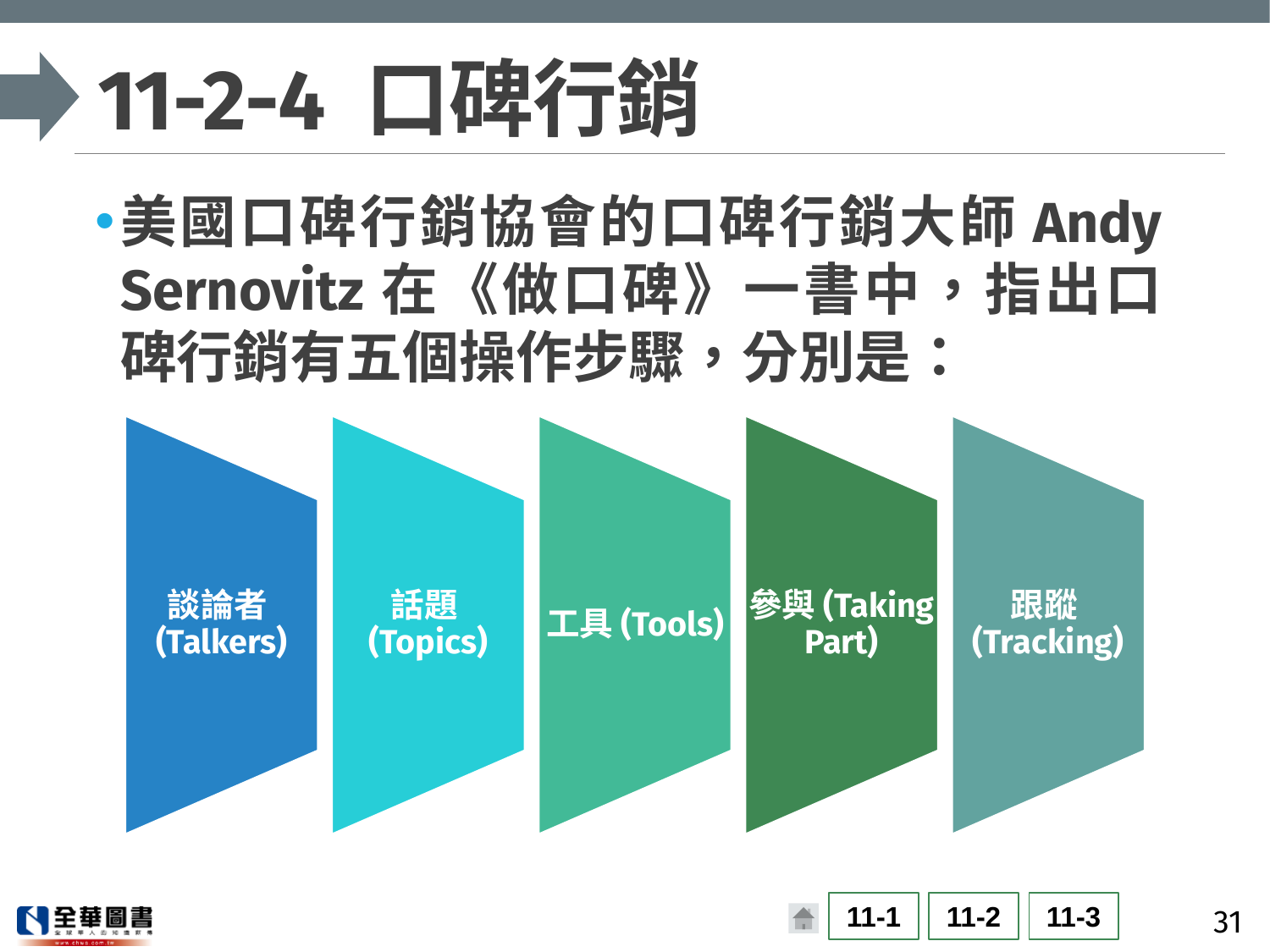

# 11-2-4 口碑行銷
美國口碑行銷協會的口碑行銷大師Andy Sernovitz在《做口碑》一書中，指出口碑行銷有五個操作步驟，分別是：
談論者(Talkers)
話題(Topics)
工具(Tools)
參與(Taking Part)
跟蹤(Tracking)
31